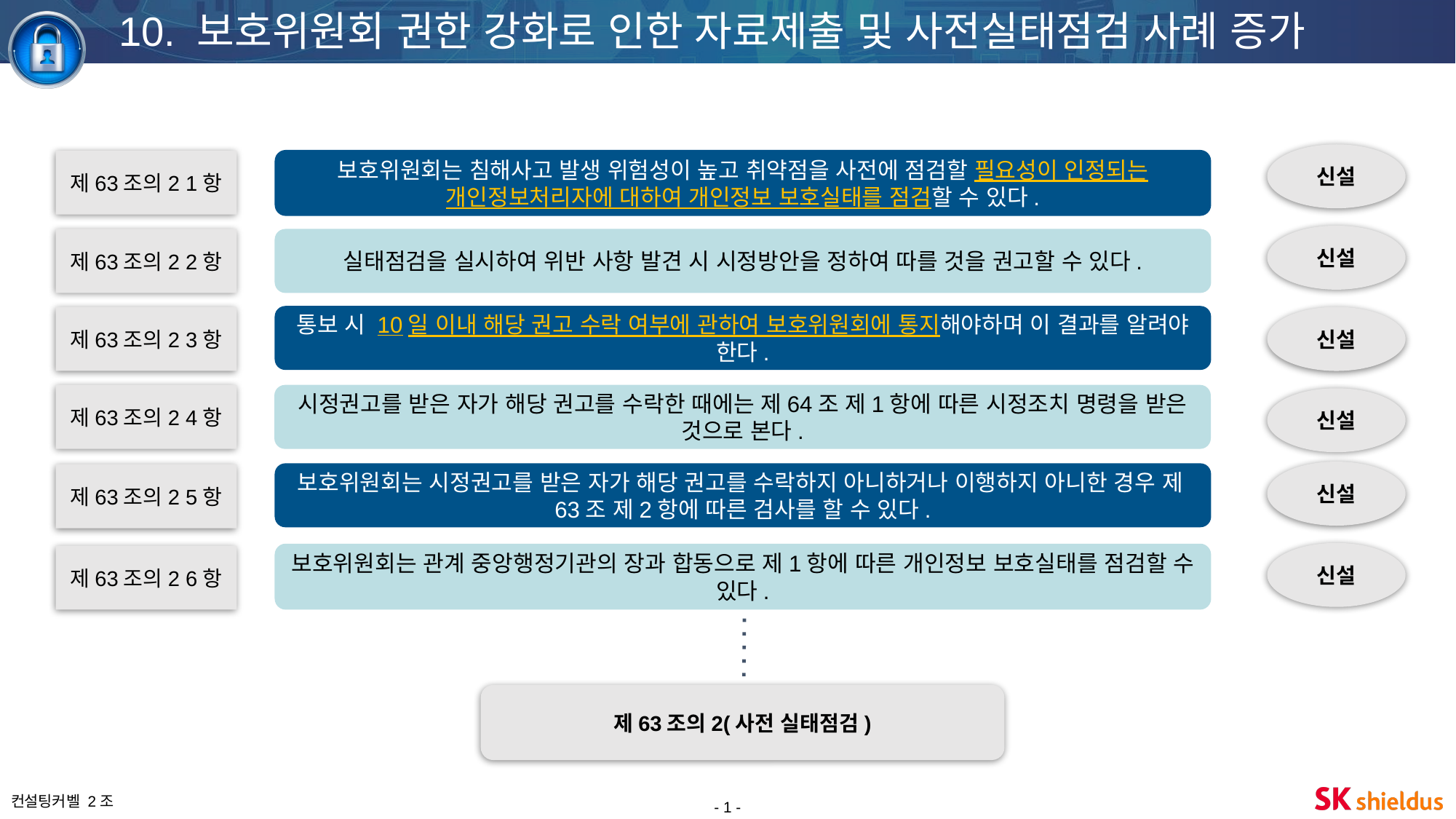

10. 보호위원회 권한 강화로 인한 자료제출 및 사전실태점검 사례 증가

신설
보호위원회는 침해사고 발생 위험성이 높고 취약점을 사전에 점검할 필요성이 인정되는 개인정보처리자에 대하여 개인정보 보호실태를 점검할 수 있다.
제63조의2 1항
신설
실태점검을 실시하여 위반 사항 발견 시 시정방안을 정하여 따를 것을 권고할 수 있다.
제63조의2 2항
통보 시 10일 이내 해당 권고 수락 여부에 관하여 보호위원회에 통지해야하며 이 결과를 알려야 한다.
신설
제63조의2 3항
제63조의2 4항
시정권고를 받은 자가 해당 권고를 수락한 때에는 제64조 제1항에 따른 시정조치 명령을 받은 것으로 본다.
신설
신설
보호위원회는 시정권고를 받은 자가 해당 권고를 수락하지 아니하거나 이행하지 아니한 경우 제63조 제2항에 따른 검사를 할 수 있다.
제63조의2 5항
신설
보호위원회는 관계 중앙행정기관의 장과 합동으로 제1항에 따른 개인정보 보호실태를 점검할 수 있다.
제63조의2 6항
제63조의2(사전 실태점검)
- 1 -